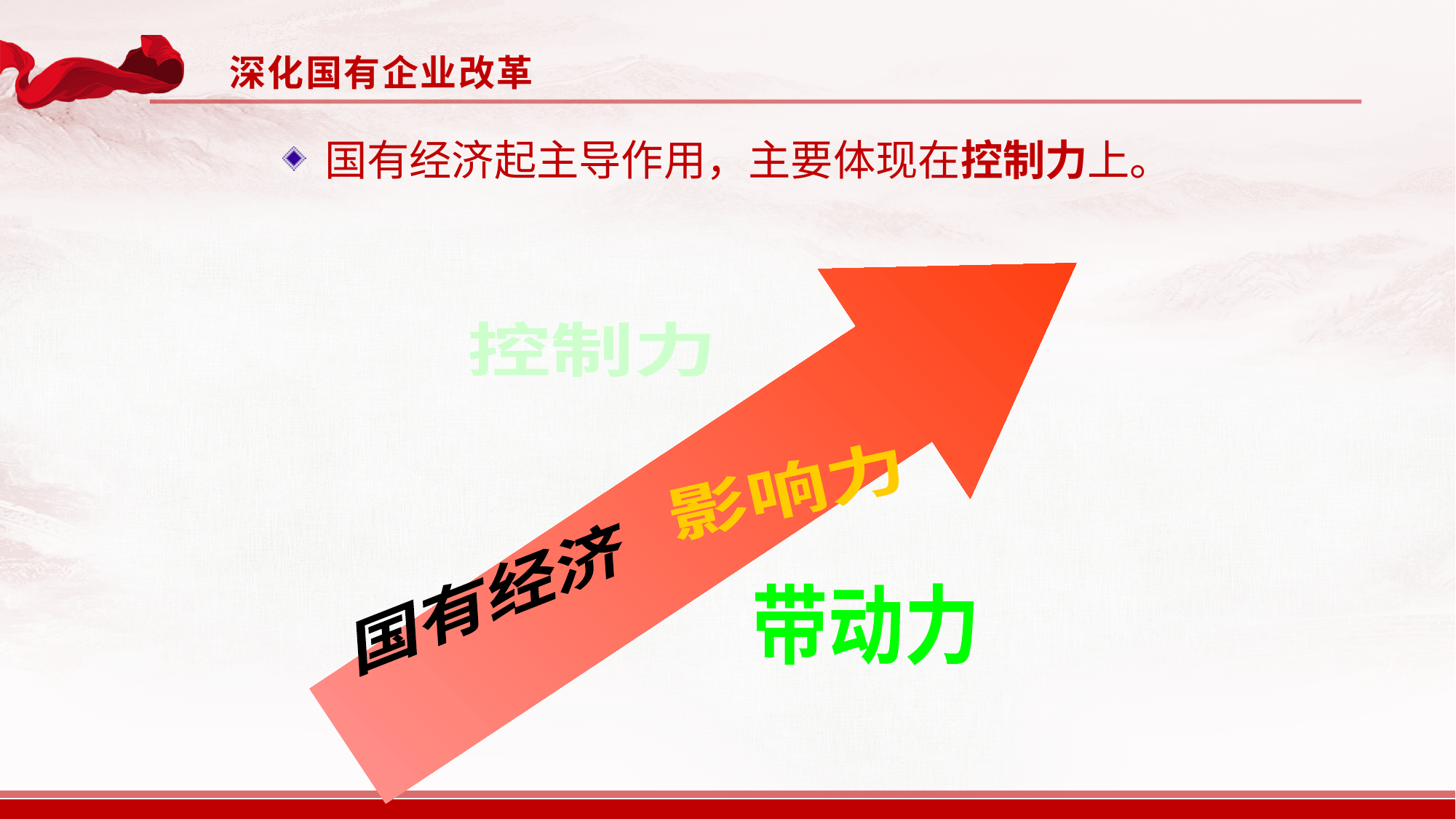

深化国有企业改革
国有经济起主导作用，主要体现在控制力上。
控制力

影响力
国有经济
带动力